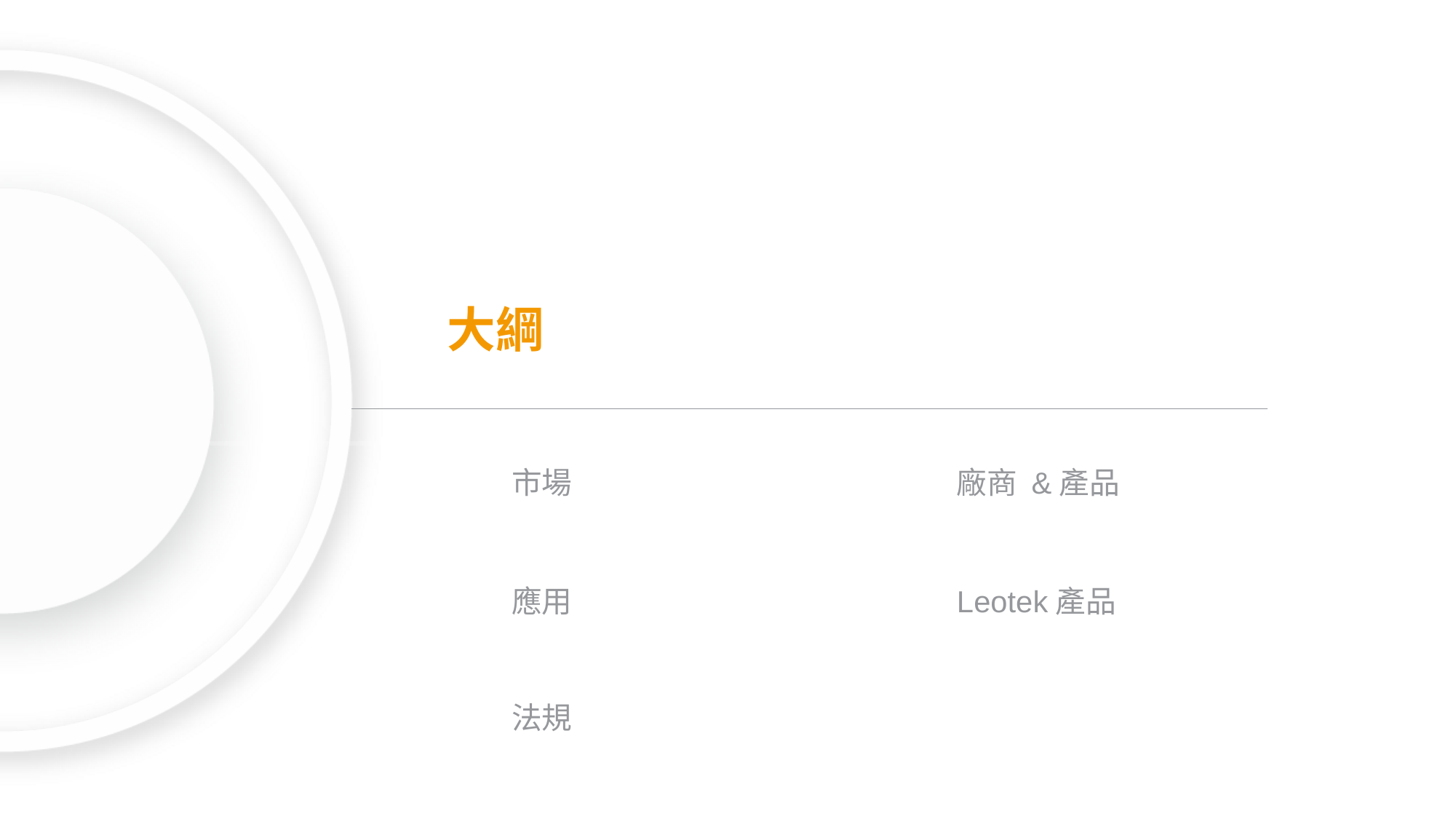

大綱

市場
廠商 &產品

應用
Leotek產品

法規